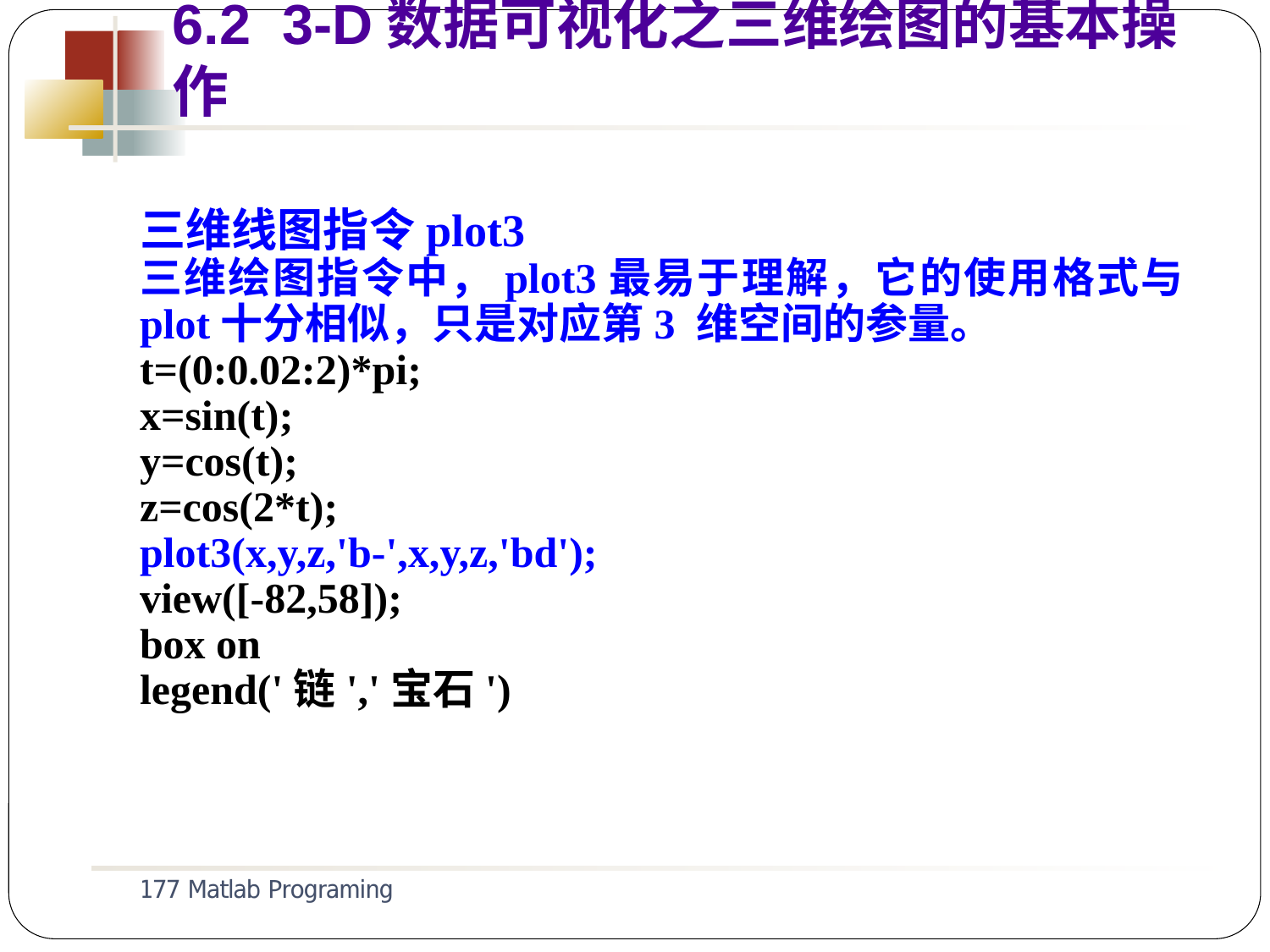

三维线图指令plot3
三维绘图指令中，plot3最易于理解，它的使用格式与plot十分相似，只是对应第3 维空间的参量。
t=(0:0.02:2)*pi;
x=sin(t);
y=cos(t);
z=cos(2*t);
plot3(x,y,z,'b-',x,y,z,'bd');
view([-82,58]);
box on
legend('链','宝石')
6.2  3-D数据可视化之三维绘图的基本操作
177 Matlab Programing